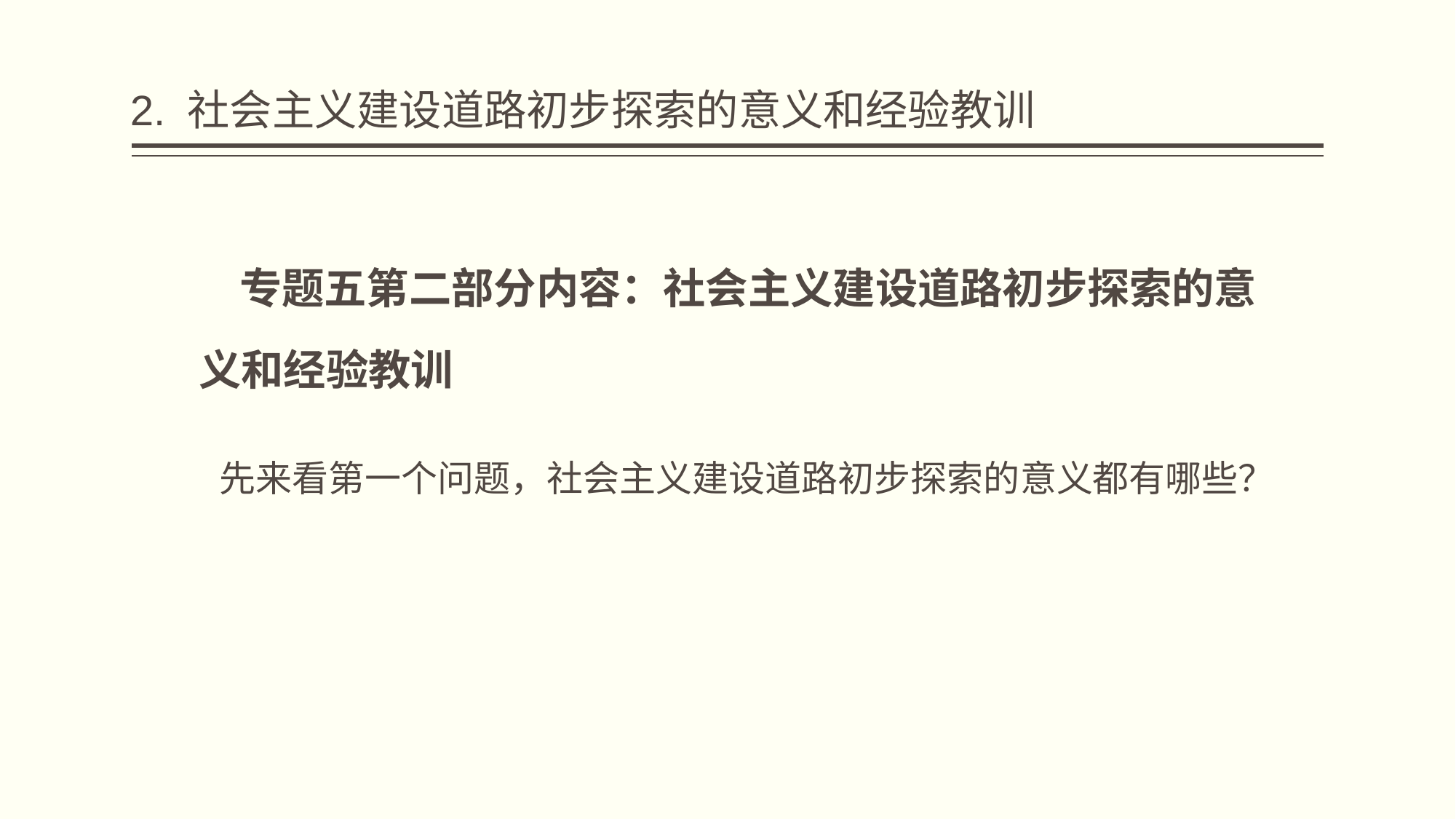

# 2. 社会主义建设道路初步探索的意义和经验教训
     专题五第二部分内容：社会主义建设道路初步探索的意义和经验教训
  先来看第一个问题，社会主义建设道路初步探索的意义都有哪些？